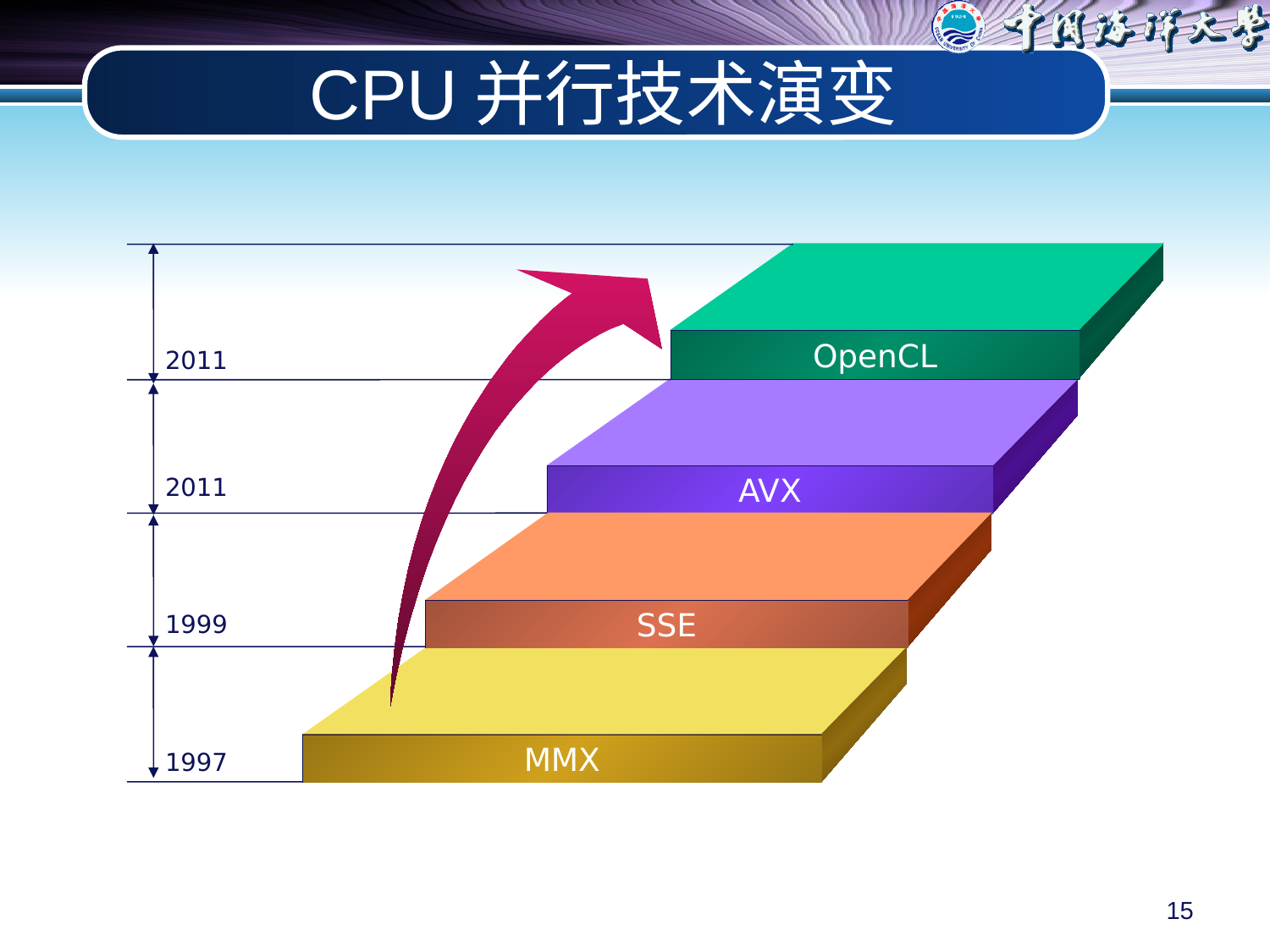

# CPU并行技术演变

OpenCL
2011

2011
AVX

SSE
1999

MMX
1997

15